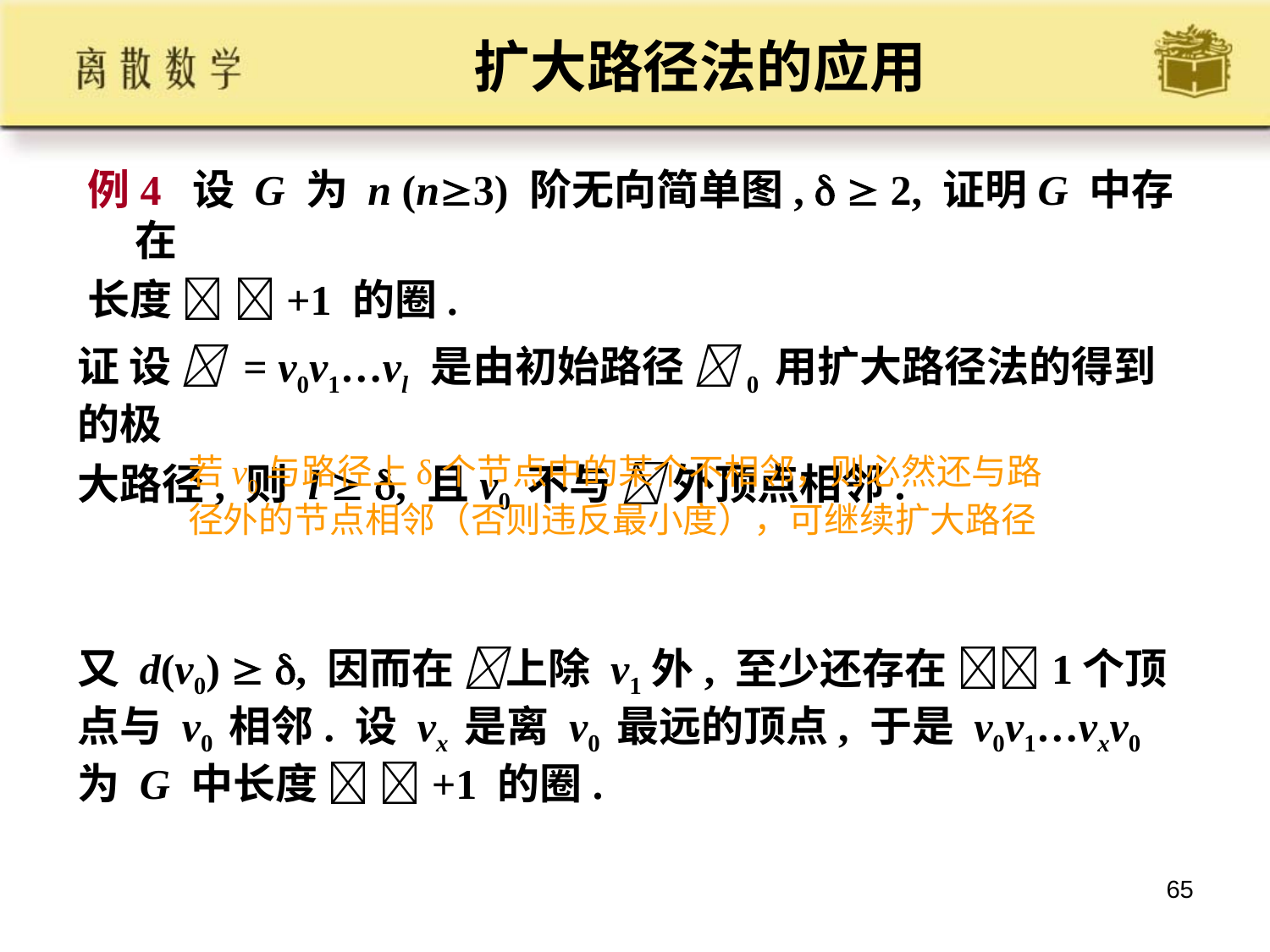

易考：
（结合度数）
特殊子图的存在性证明
# 扩大路径法的应用
例4  设 G 为 n (n≥3) 阶无向简单图, δ ≥ 2, 证明G 中存在
长度 ≥ δ+1 的圈.
证 设 Γ = v0v1…vl  是由初始路径 Γ0 用扩大路径法的得到的极
大路径, 则 l ≥ δ, 且v0 不与 Γ 外顶点相邻.

又 d(v0) ≥ δ, 因而在 Γ上除 v1外, 至少还存在 δ−1个顶点与 v0 相邻. 设 vx 是离 v0 最远的顶点, 于是 v0v1…vxv0 为 G 中长度 ≥ δ+1 的圈.
若v0与路径上δ个节点中的某个不相邻，则必然还与路径外的节点相邻（否则违反最小度），可继续扩大路径
65